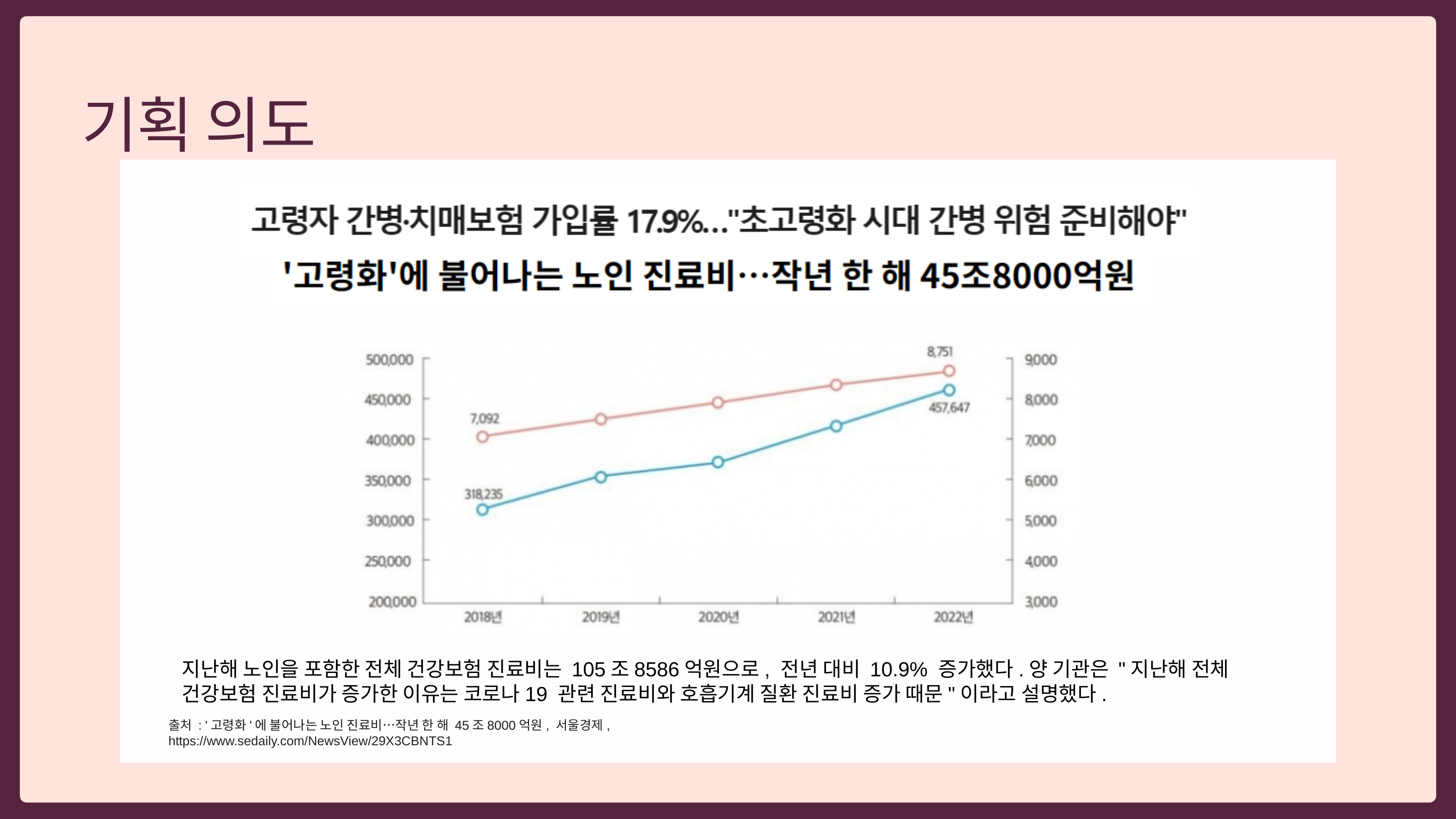

기획 의도

지난해 노인을 포함한 전체 건강보험 진료비는 105조8586억원으로, 전년 대비 10.9% 증가했다.양 기관은 "지난해 전체 건강보험 진료비가 증가한 이유는 코로나19 관련 진료비와 호흡기계 질환 진료비 증가 때문"이라고 설명했다.
출처 : '고령화'에 불어나는 노인 진료비…작년 한 해 45조8000억원, 서울경제, https://www.sedaily.com/NewsView/29X3CBNTS1